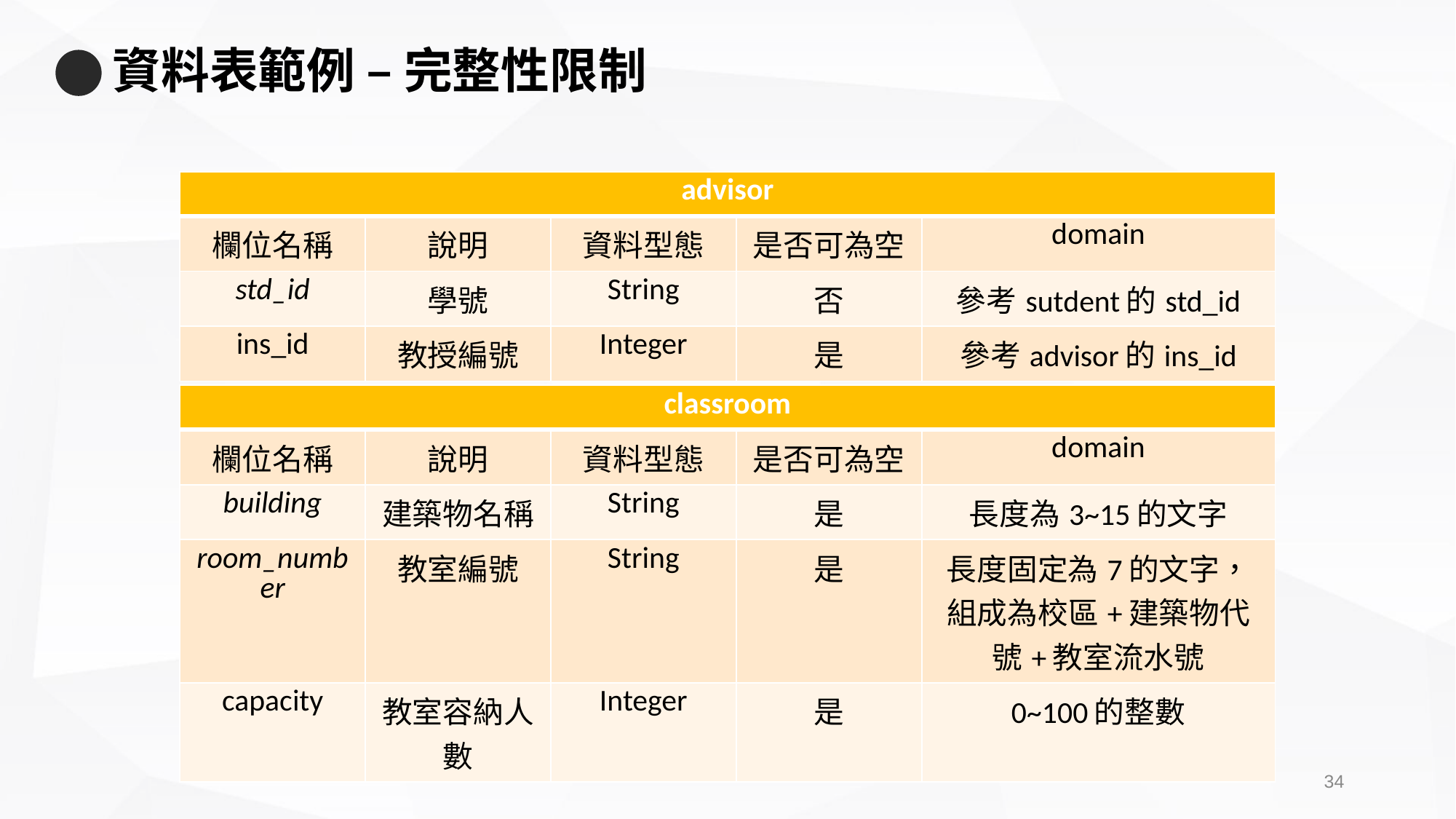

# 資料表範例 – 完整性限制
| advisor |  |  |  |  |
| --- | --- | --- | --- | --- |
| 欄位名稱 | 說明 | 資料型態 | 是否可為空 | domain |
| std\_id | 學號 | String | 否 | 參考sutdent的std\_id |
| ins\_id | 教授編號 | Integer | 是 | 參考advisor的ins\_id |
| classroom |  |  |  |  |
| --- | --- | --- | --- | --- |
| 欄位名稱 | 說明 | 資料型態 | 是否可為空 | domain |
| building | 建築物名稱 | String | 是 | 長度為3~15的文字 |
| room\_number | 教室編號 | String | 是 | 長度固定為7的文字，組成為校區+建築物代號+教室流水號 |
| capacity | 教室容納人數 | Integer | 是 | 0~100的整數 |
34